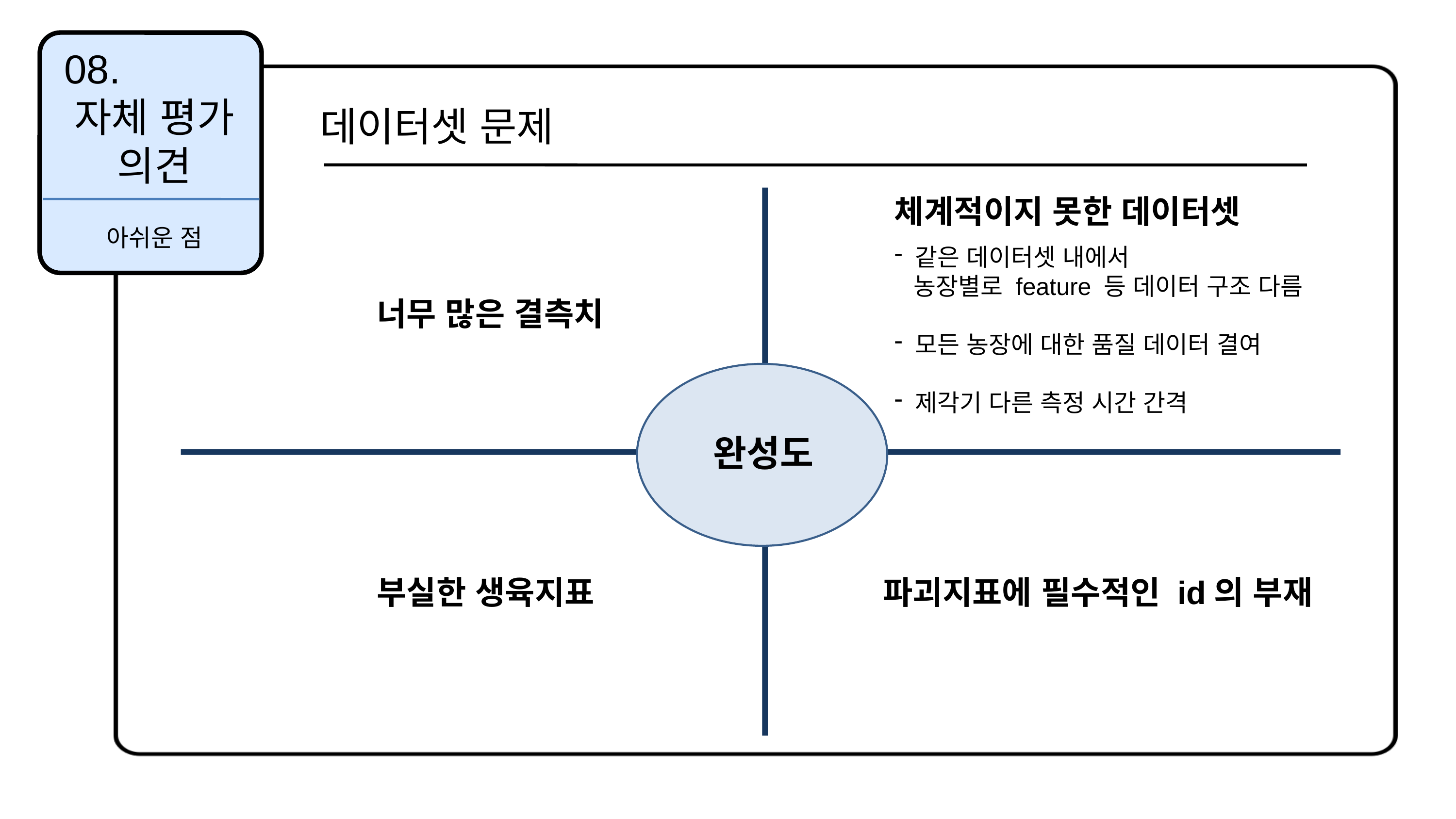

08.
자체 평가 의견
데이터셋 문제

체계적이지 못한 데이터셋

 같은 데이터셋 내에서
  농장별로 feature 등 데이터 구조 다름

 모든 농장에 대한 품질 데이터 결여

 제각기 다른 측정 시간 간격
아쉬운 점
너무 많은 결측치

완성도

부실한 생육지표
파괴지표에 필수적인 id의 부재